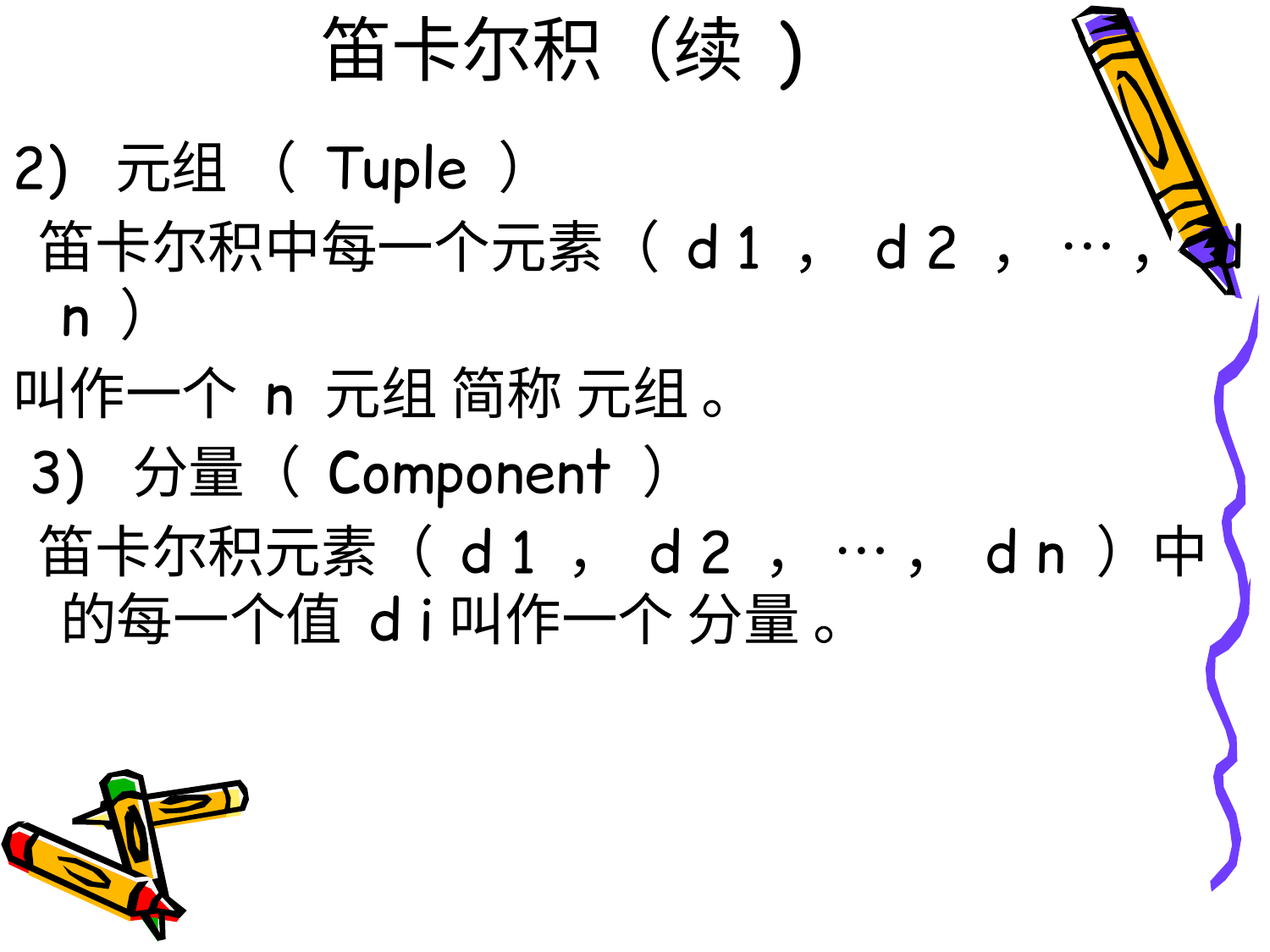

# 笛卡尔积（续 )
2)  元组 （ Tuple ）
 笛卡尔积中每一个元素（ d 1 ， d 2 ， … ， d n ）
叫作一个 n 元组 简称 元组 。
 3)  分量（ Component ）
 笛卡尔积元素（ d 1 ， d 2 ， … ， d n ）中的每一个值 d i叫作一个 分量 。